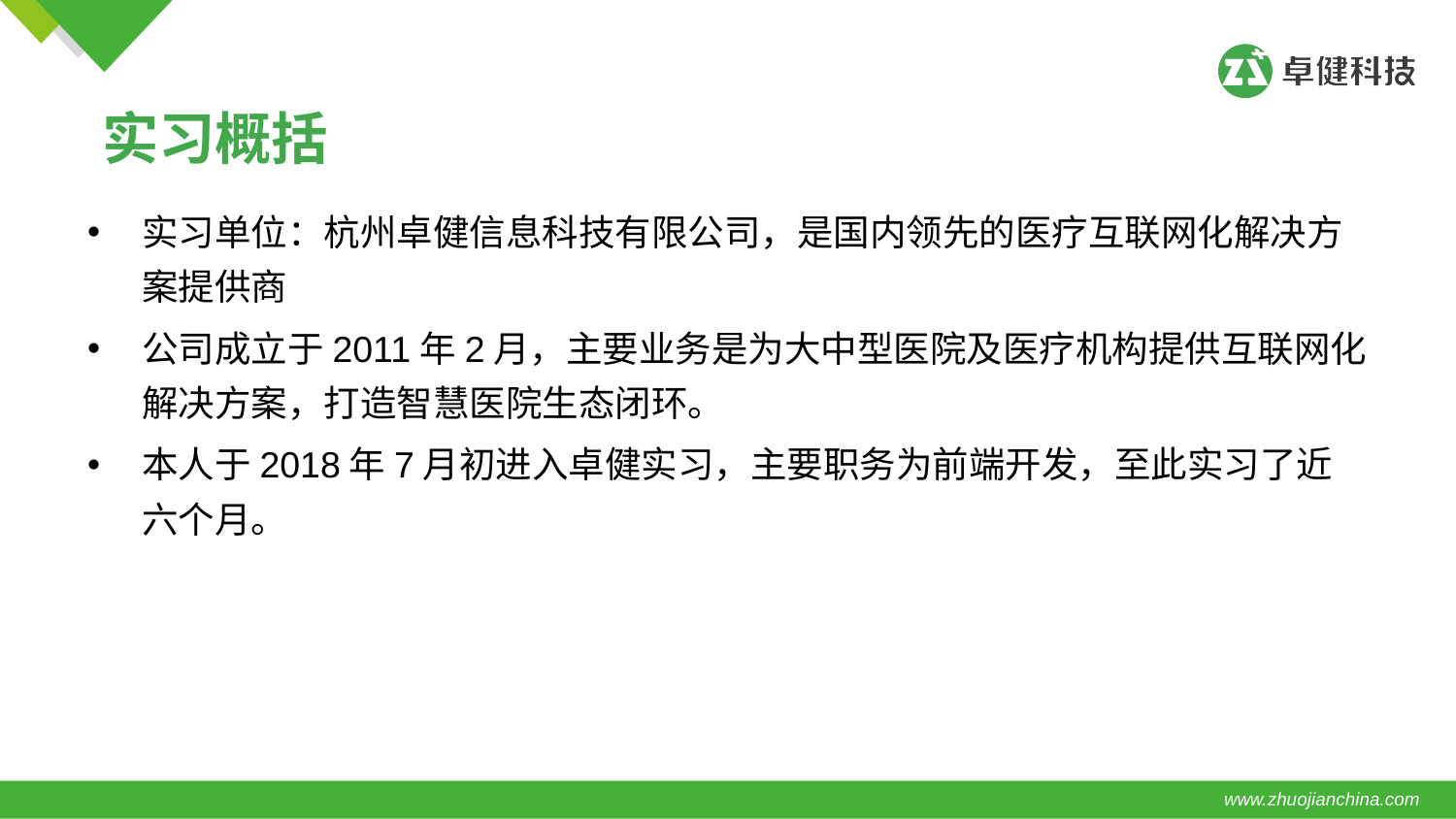

实习概括
实习单位：杭州卓健信息科技有限公司，是国内领先的医疗互联网化解决方案提供商
公司成立于2011年2月，主要业务是为大中型医院及医疗机构提供互联网化解决方案，打造智慧医院生态闭环。
本人于2018年7月初进入卓健实习，主要职务为前端开发，至此实习了近六个月。